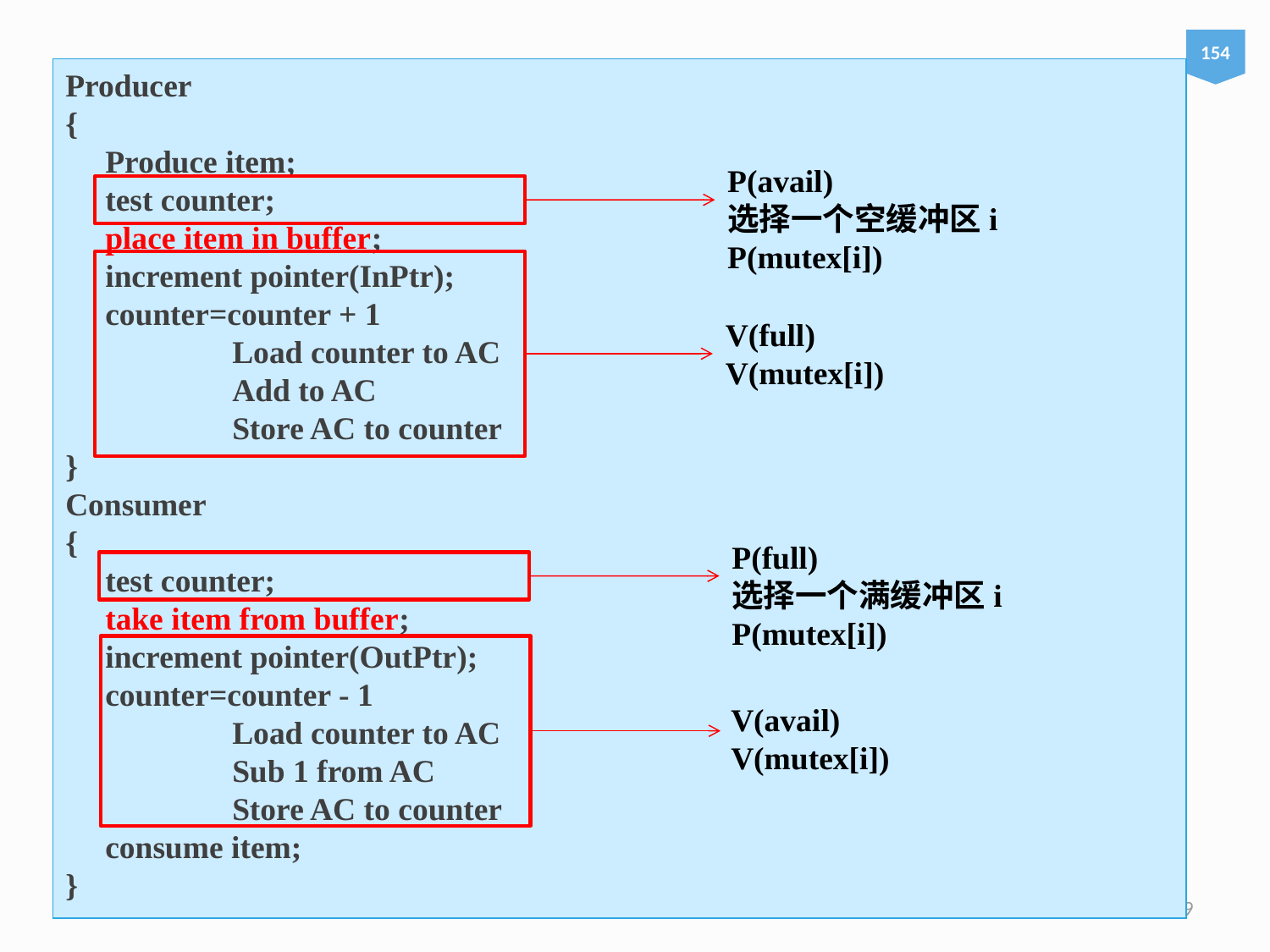

154
Producer
{
	Produce item;
	test counter;
	place item in buffer;
	increment pointer(InPtr);
	counter=counter + 1
		Load counter to AC
		Add to AC
		Store AC to counter
}
Consumer
{
	test counter;
	take item from buffer;
	increment pointer(OutPtr);
	counter=counter - 1
		Load counter to AC
		Sub 1 from AC
		Store AC to counter
	consume item;
}

P(avail)
选择一个空缓冲区i
P(mutex[i])

V(full)
V(mutex[i])
P(full)
选择一个满缓冲区i
P(mutex[i])

V(avail)
V(mutex[i])
209